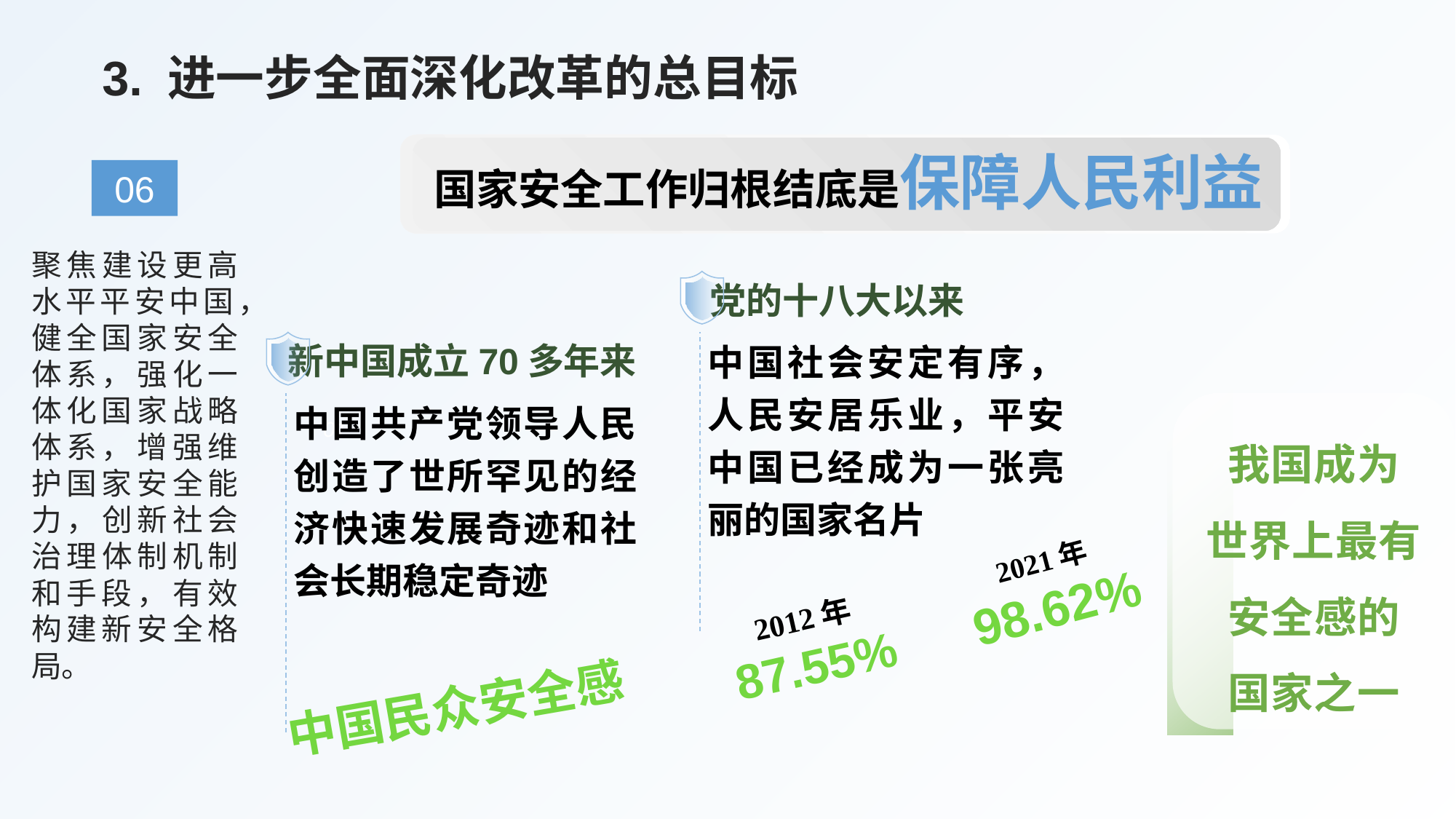

3. 进一步全面深化改革的总目标

国家安全工作归根结底是保障人民利益
06

聚焦建设更高水平平安中国，健全国家安全体系，强化一体化国家战略体系，增强维护国家安全能力，创新社会治理体制机制和手段，有效构建新安全格局。

党的十八大以来
中国社会安定有序，人民安居乐业，平安中国已经成为一张亮丽的国家名片

新中国成立70多年来
中国共产党领导人民创造了世所罕见的经济快速发展奇迹和社会长期稳定奇迹
我国成为
世界上最有安全感的
国家之一
01

2021年
98.62%
2012年
87.55%
中国民众安全感